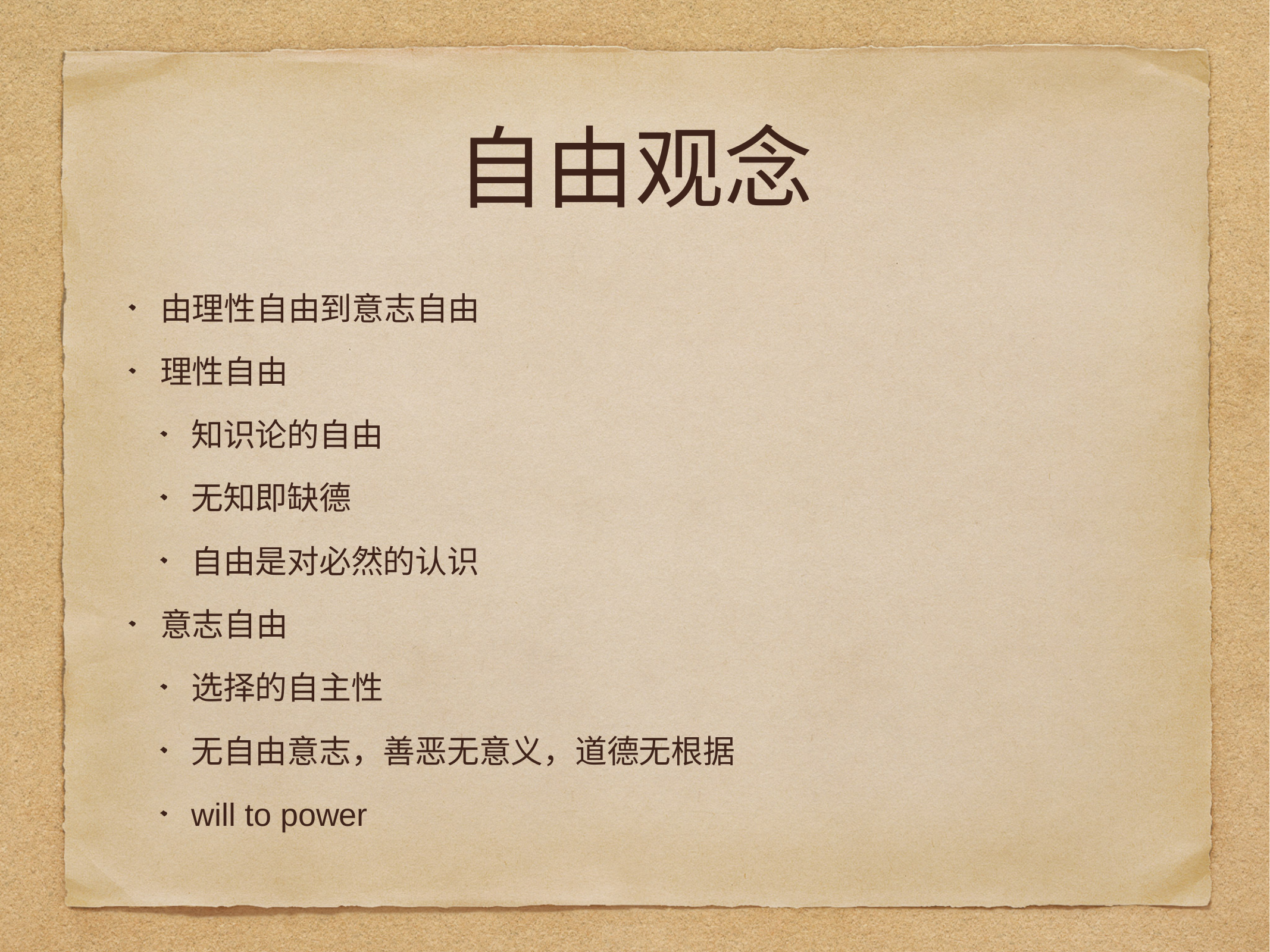

# 自由观念
由理性自由到意志自由
理性自由
知识论的自由
无知即缺德
自由是对必然的认识
意志自由
选择的自主性
无自由意志，善恶无意义，道德无根据
will to power